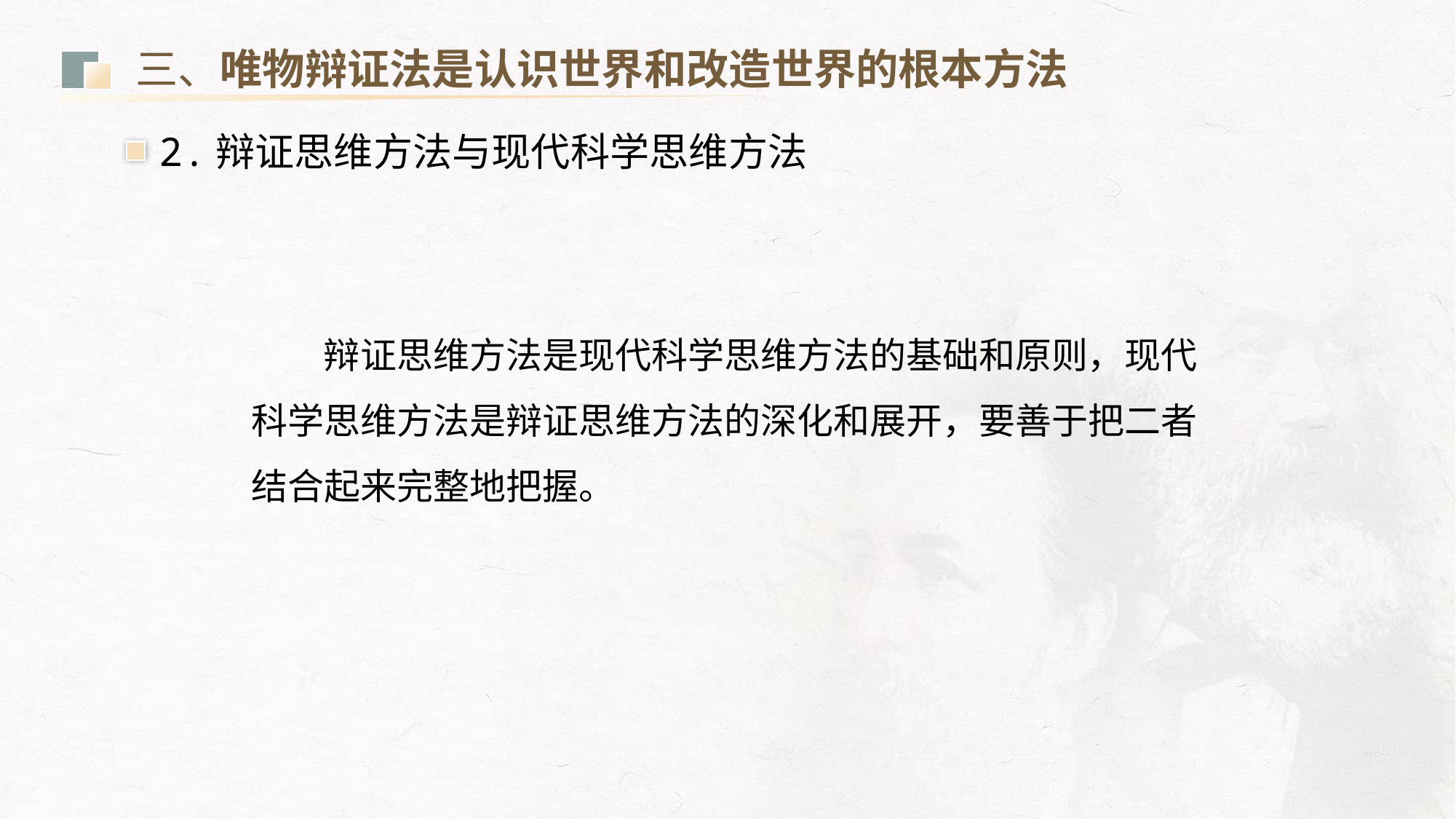

三、唯物辩证法是认识世界和改造世界的根本方法

2.辩证思维方法与现代科学思维方法

辩证思维方法是现代科学思维方法的基础和原则，现代科学思维方法是辩证思维方法的深化和展开，要善于把二者结合起来完整地把握。